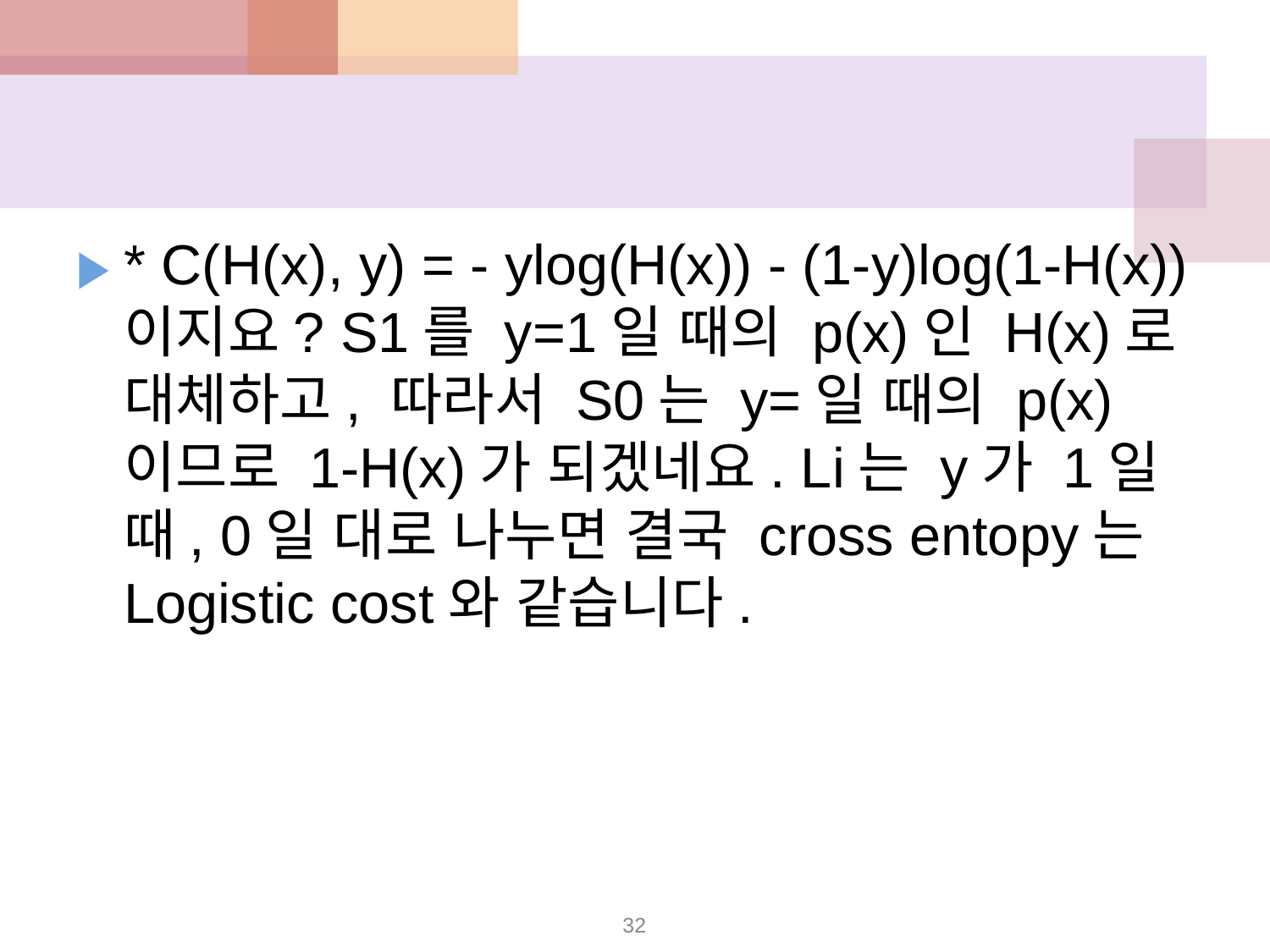

#
* C(H(x), y) = - ylog(H(x)) - (1-y)log(1-H(x)) 이지요? S1를 y=1일 때의 p(x)인 H(x)로 대체하고, 따라서 S0는 y=일 때의 p(x)이므로 1-H(x)가 되겠네요. Li는 y가 1일 때, 0일 대로 나누면 결국 cross entopy는 Logistic cost와 같습니다.
32